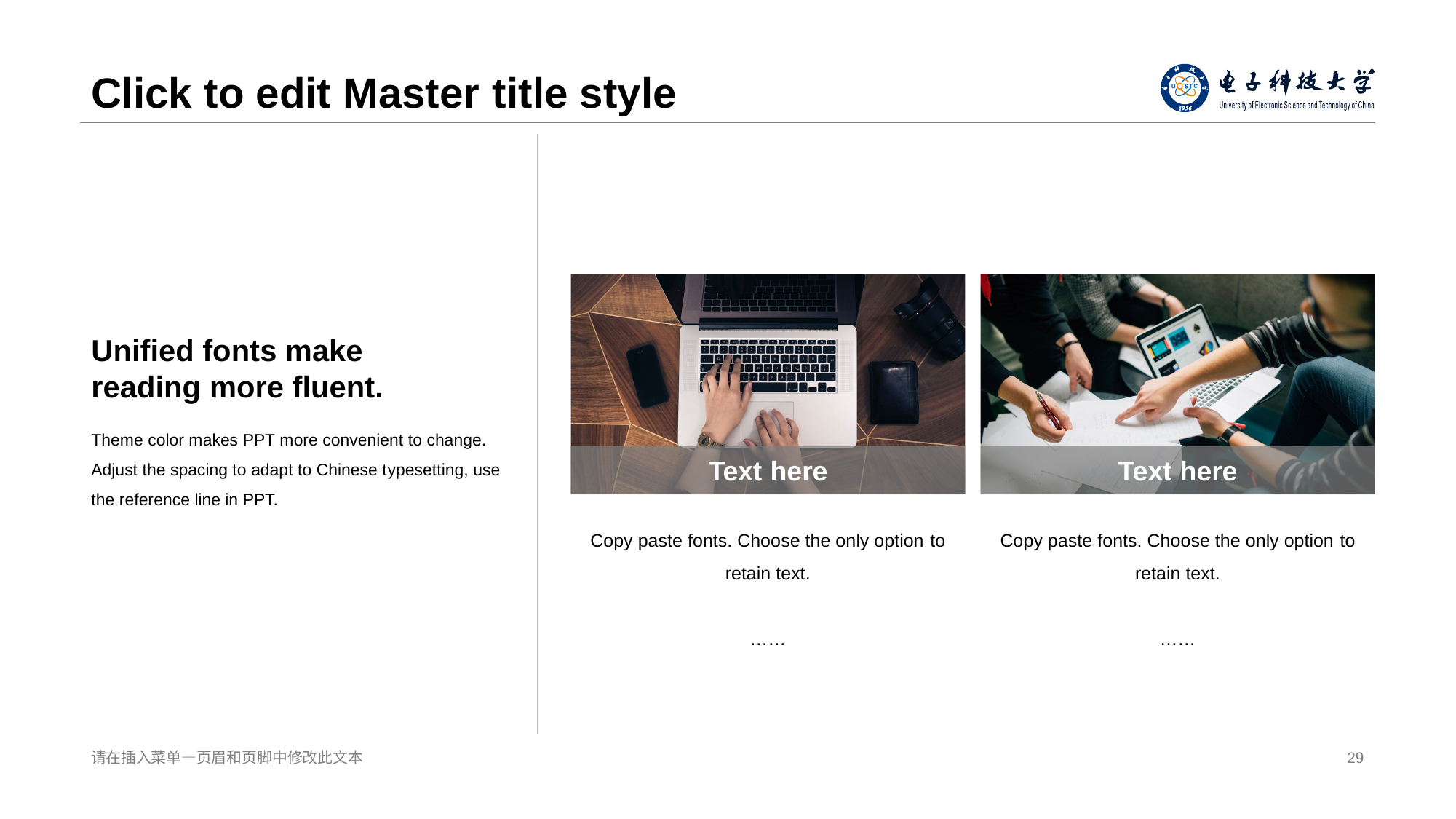

# Click to edit Master  title style

Unified fonts make
reading  more fluent.
Theme color makes PPT more convenient to change.
Adjust the spacing to adapt to Chinese t ypesetting, use the reference line in PPT.
Text  here
Text  here
Copy paste fonts. Choose the only option  to retain text.

……
Copy paste fonts. Choose the only option  to retain text.

……
请在插入菜单—页眉和页 脚中修改此文本
29